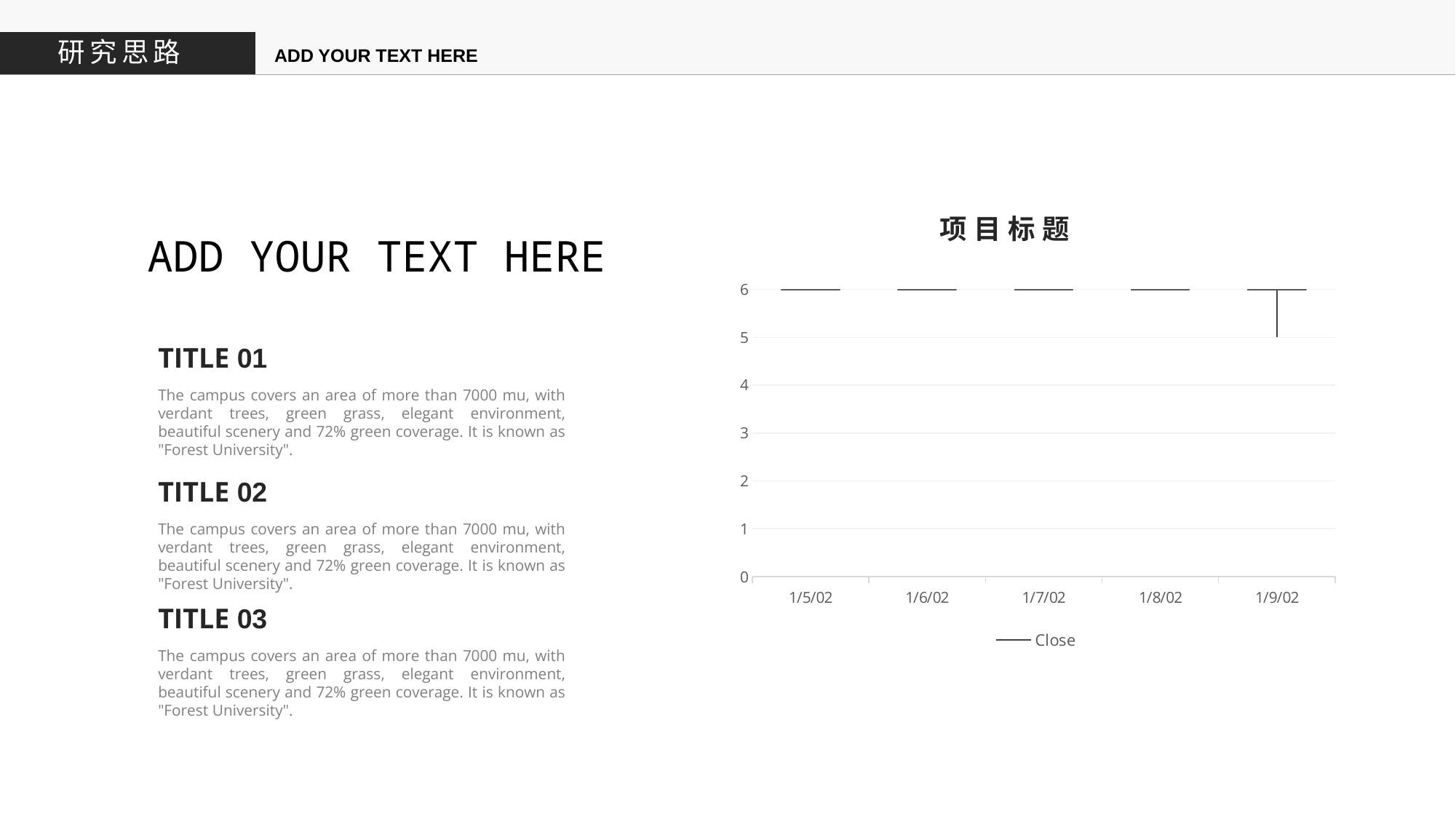

研究思路
ADD YOUR TEXT HERE

[unsupported chart]

ADD YOUR TEXT HERE
TITLE 01
The campus covers an area of more than 7000 mu, with verdant trees, green grass, elegant environment, beautiful scenery and 72% green coverage. It is known as "Forest University".
TITLE 02
The campus covers an area of more than 7000 mu, with verdant trees, green grass, elegant environment, beautiful scenery and 72% green coverage. It is known as "Forest University".
TITLE 03
The campus covers an area of more than 7000 mu, with verdant trees, green grass, elegant environment, beautiful scenery and 72% green coverage. It is known as "Forest University".